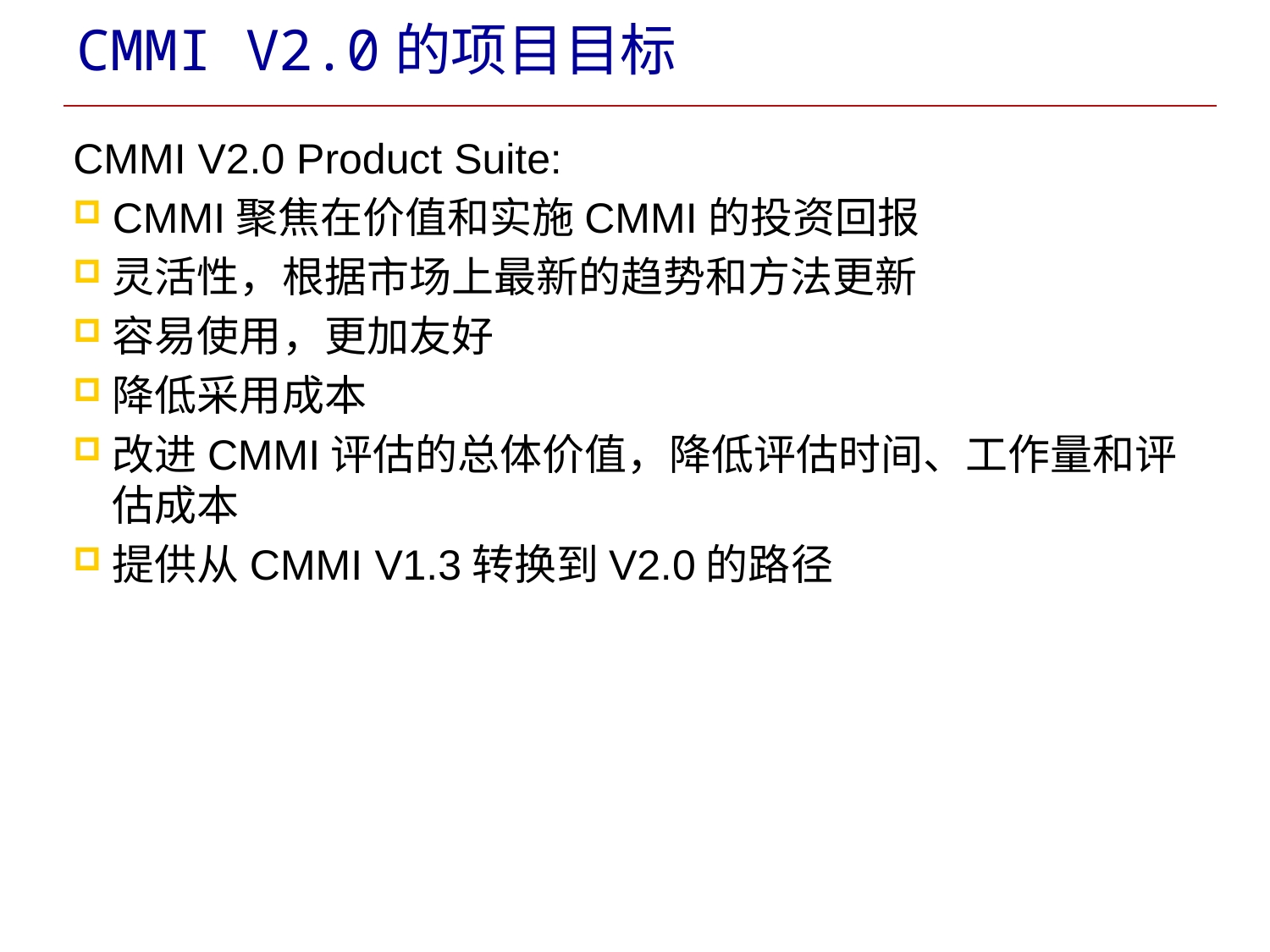

# CMMI V2.0的项目目标
CMMI V2.0 Product Suite:
CMMI聚焦在价值和实施CMMI的投资回报
灵活性，根据市场上最新的趋势和方法更新
容易使用，更加友好
降低采用成本
改进CMMI评估的总体价值，降低评估时间、工作量和评估成本
提供从CMMI V1.3转换到V2.0的路径